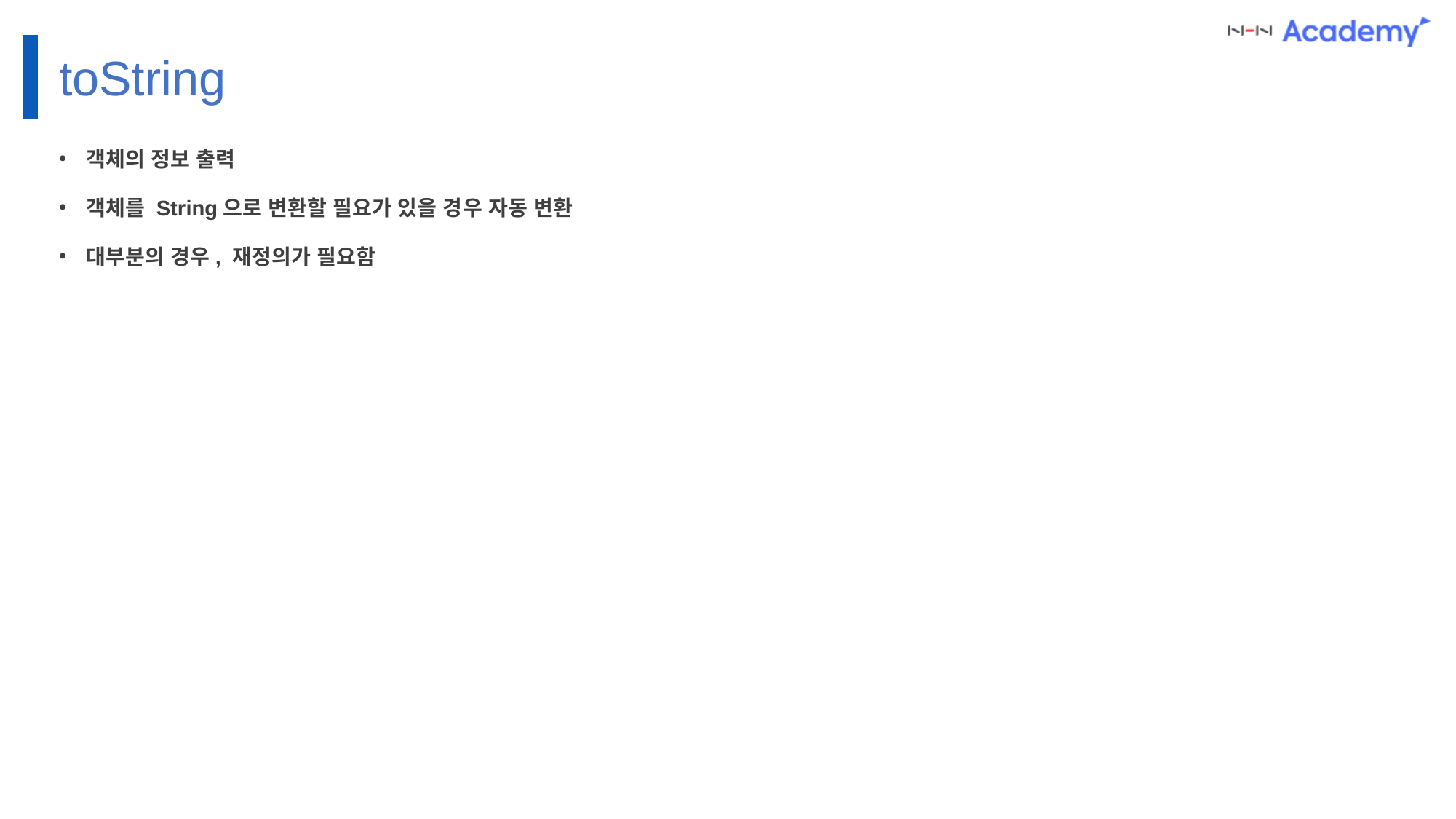

toString
객체의 정보 출력
객체를 String으로 변환할 필요가 있을 경우 자동 변환
대부분의 경우, 재정의가 필요함